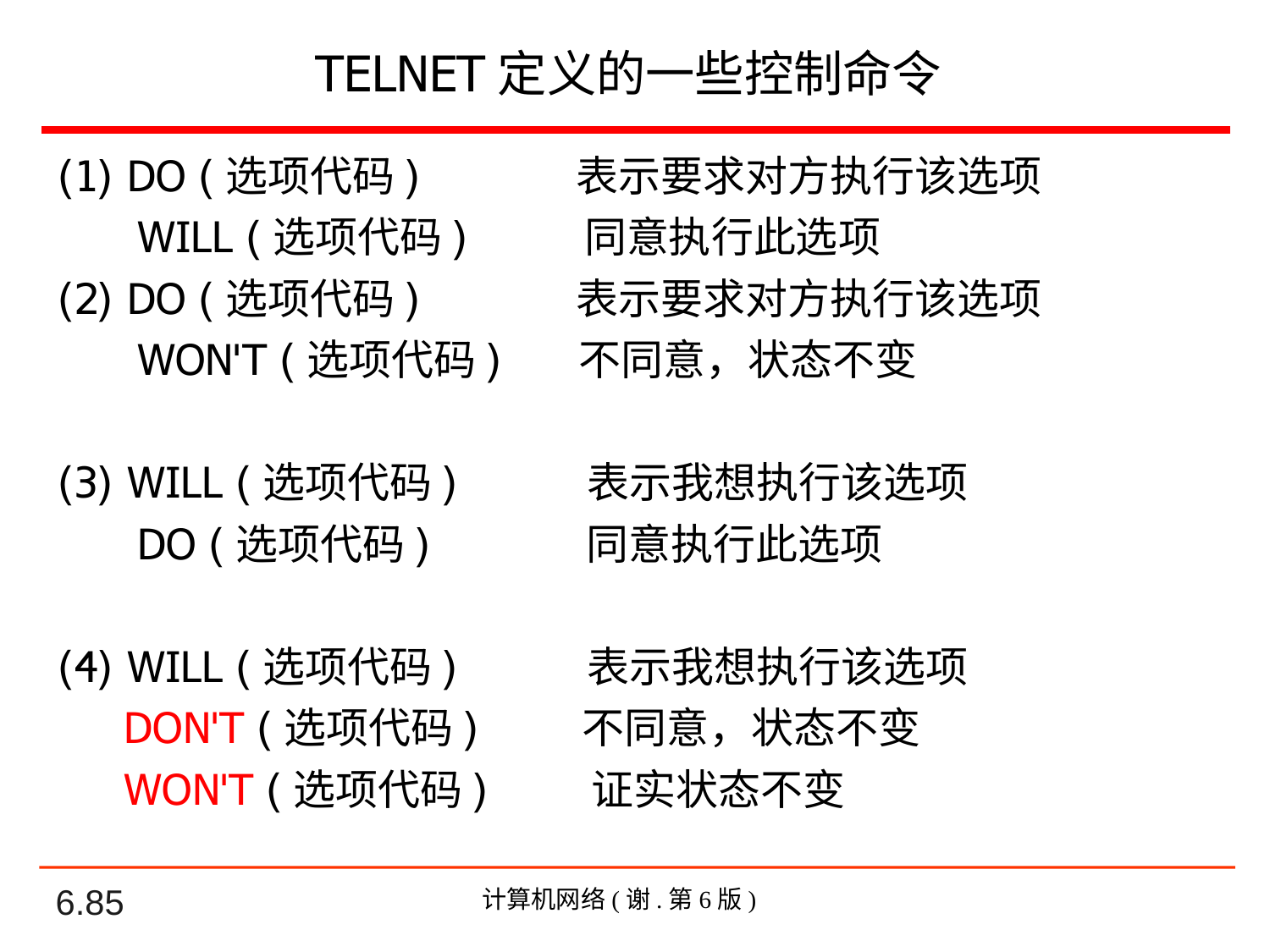

# TELNET定义的一些控制命令
(1) DO (选项代码)           表示要求对方执行该选项
      WILL (选项代码)        同意执行此选项
(2) DO (选项代码)           表示要求对方执行该选项
      WON'T (选项代码)     不同意，状态不变

(3) WILL (选项代码)         表示我想执行该选项
      DO (选项代码)           同意执行此选项

(4) WILL (选项代码)         表示我想执行该选项
     DON'T (选项代码)       不同意，状态不变
     WON'T (选项代码)       证实状态不变